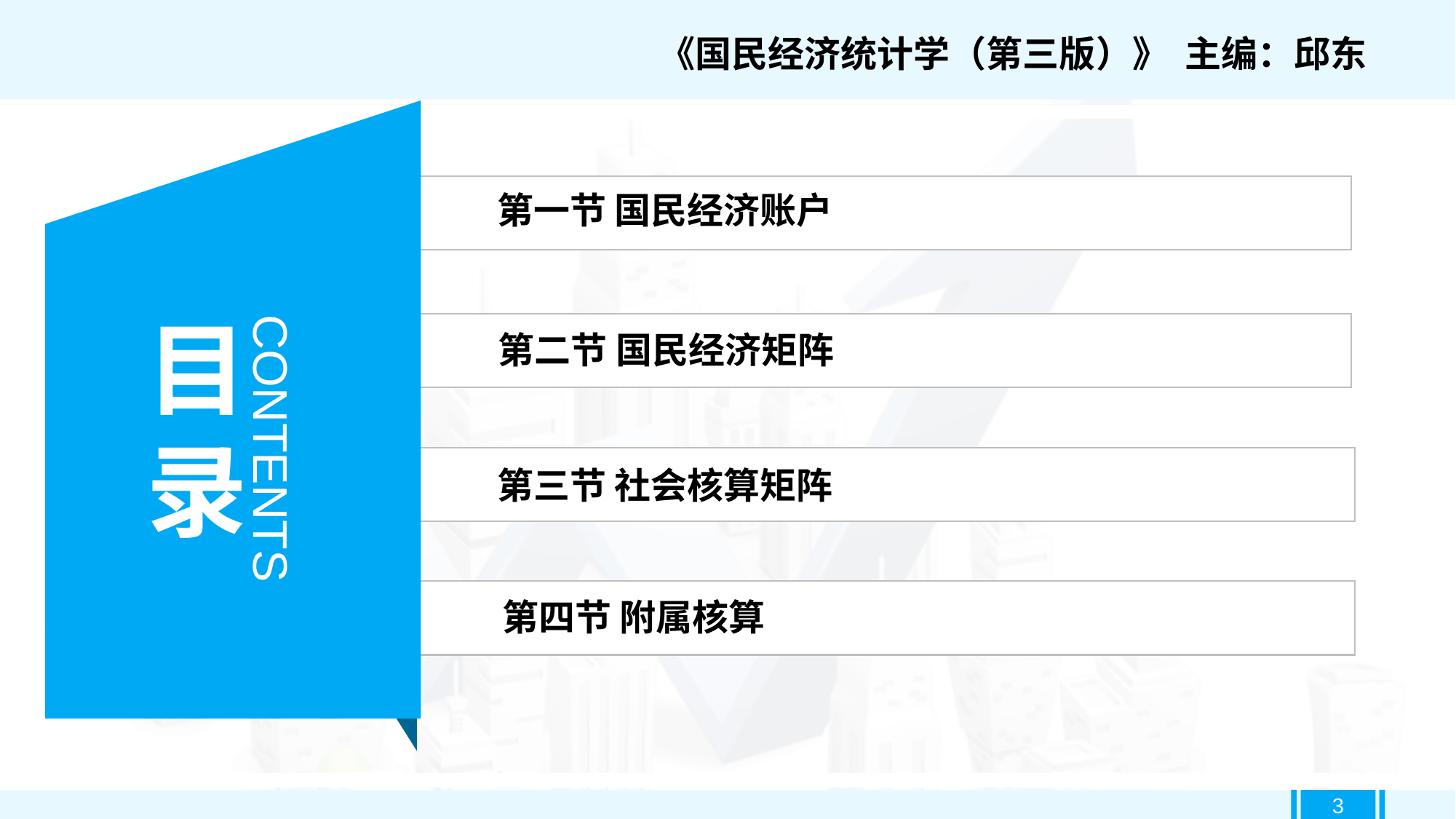

《国民经济统计学（第三版）》  主编：邱东

第一节 国民经济账户
目录

第二节 国民经济矩阵
CONTENTS

第三节 社会核算矩阵

第四节 附属核算

3